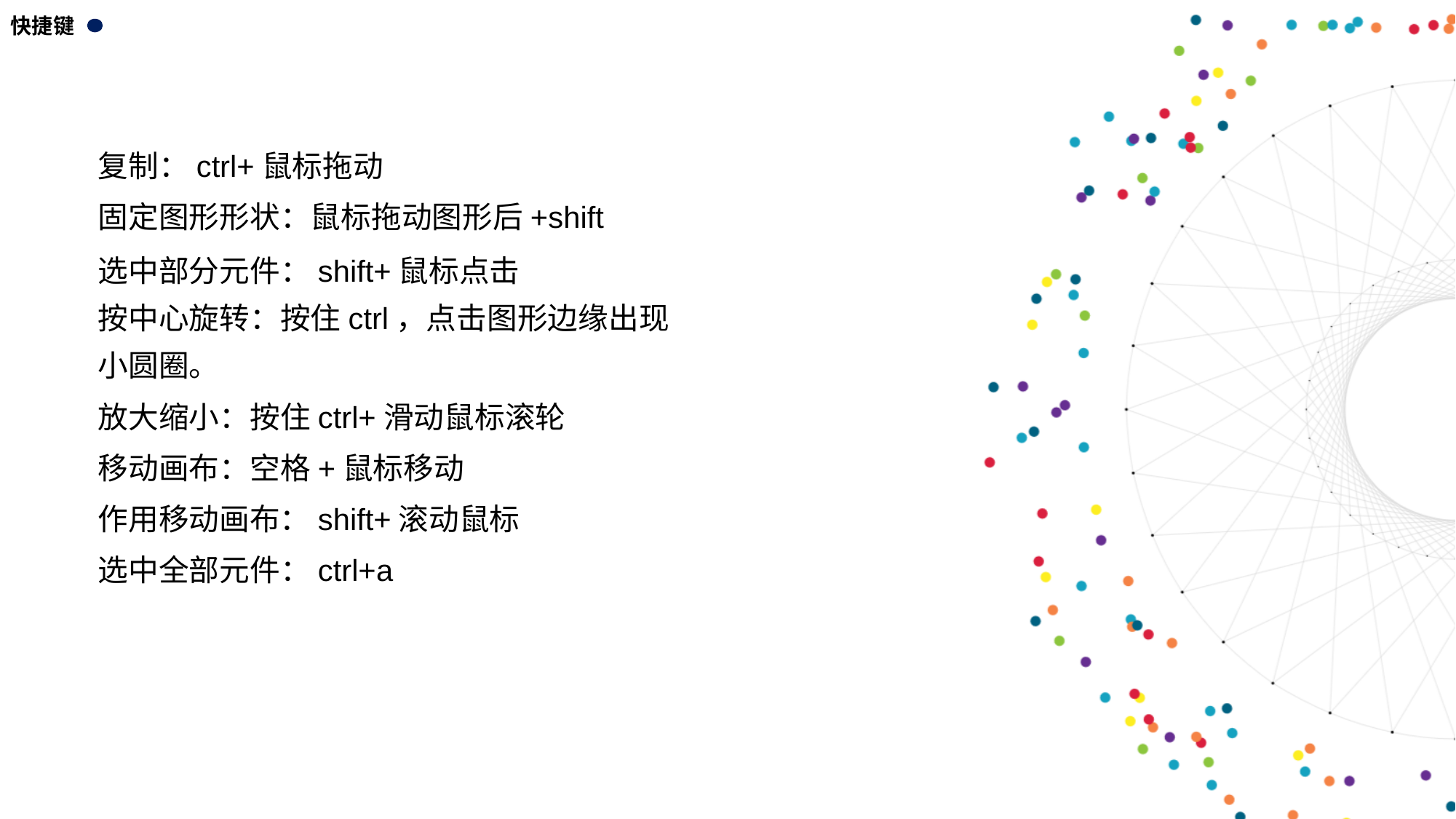

快捷键

复制：ctrl+鼠标拖动
固定图形形状：鼠标拖动图形后+shift

选中部分元件：shift+鼠标点击
按中心旋转：按住ctrl，点击图形边缘出现小圆圈。

放大缩小：按住ctrl+滑动鼠标滚轮

移动画布：空格+鼠标移动

作用移动画布：shift+滚动鼠标

选中全部元件：ctrl+a